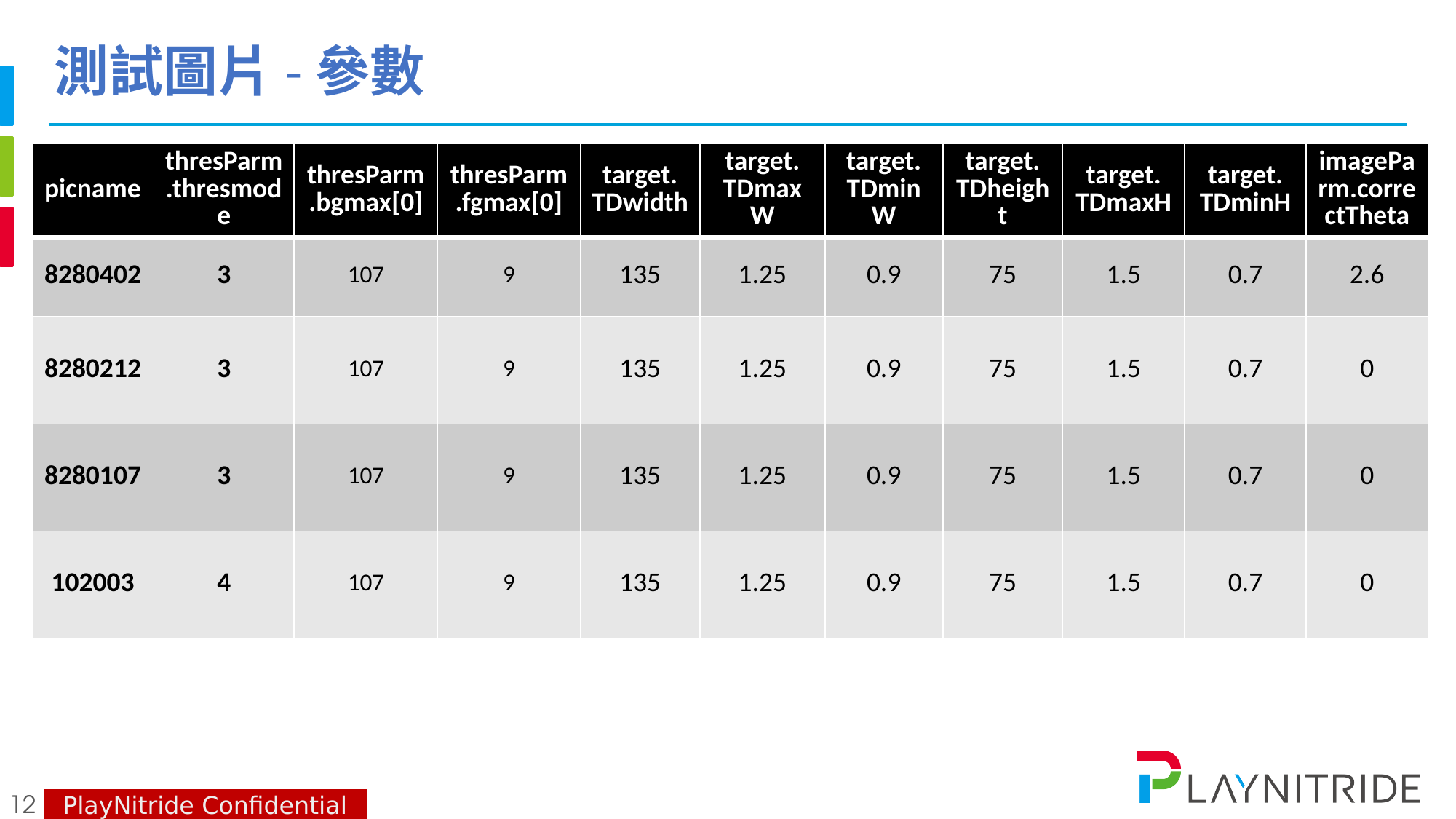

# 測試圖片-參數
| picname | thresParm.thresmode | thresParm.bgmax[0] | thresParm.fgmax[0] | target. TDwidth | target. TDmaxW | target. TDminW | target. TDheight | target. TDmaxH | target. TDminH | imageParm.correctTheta |
| --- | --- | --- | --- | --- | --- | --- | --- | --- | --- | --- |
| 8280402 | 3 | 107 | 9 | 135 | 1.25 | 0.9 | 75 | 1.5 | 0.7 | 2.6 |
| 8280212 | 3 | 107 | 9 | 135 | 1.25 | 0.9 | 75 | 1.5 | 0.7 | 0 |
| 8280107 | 3 | 107 | 9 | 135 | 1.25 | 0.9 | 75 | 1.5 | 0.7 | 0 |
| 102003 | 4 | 107 | 9 | 135 | 1.25 | 0.9 | 75 | 1.5 | 0.7 | 0 |